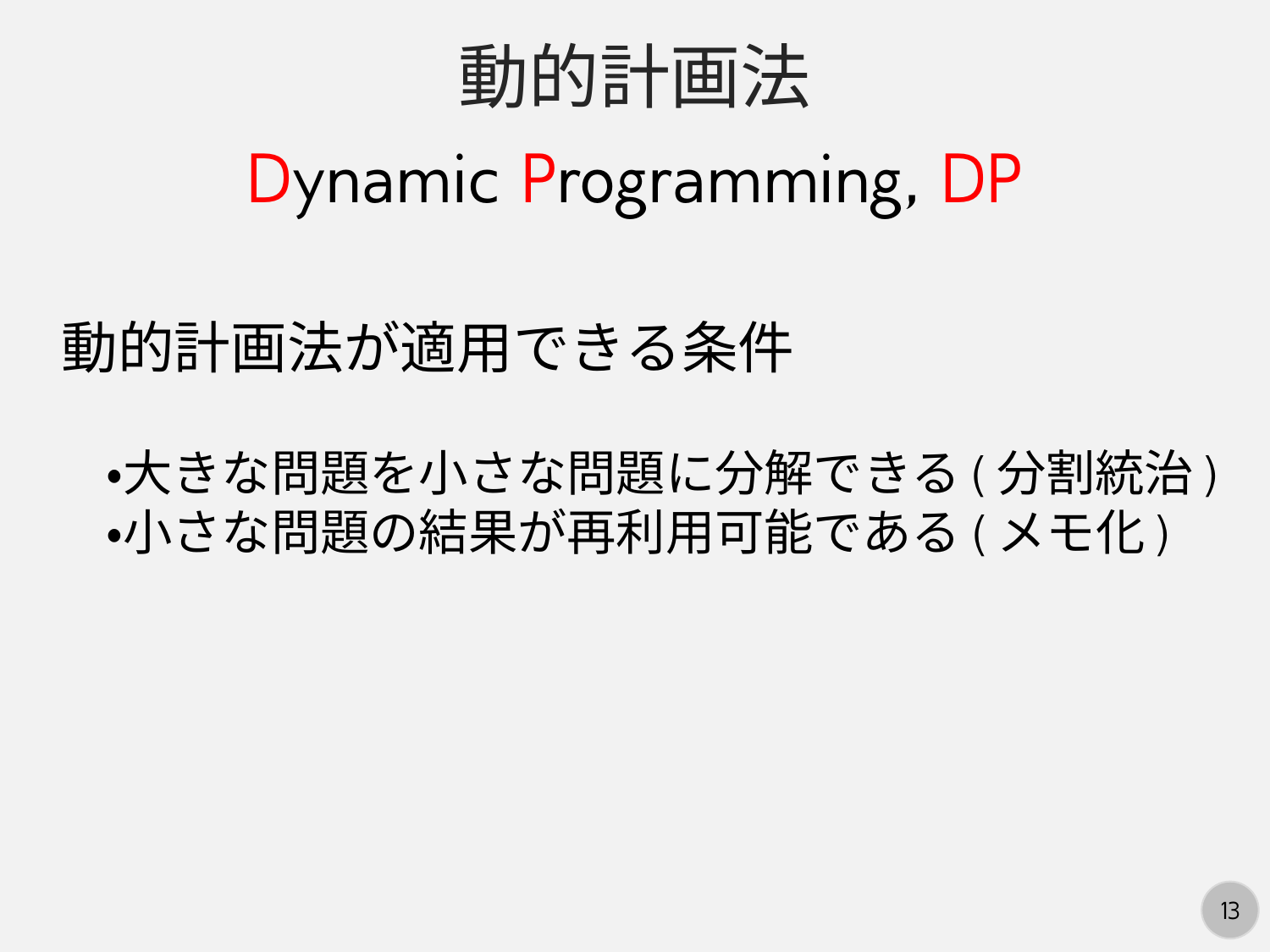

動的計画法
Dynamic Programming, DP
動的計画法が適用できる条件
・大きな問題を小さな問題に分解できる(分割統治)
・小さな問題の結果が再利用可能である(メモ化)